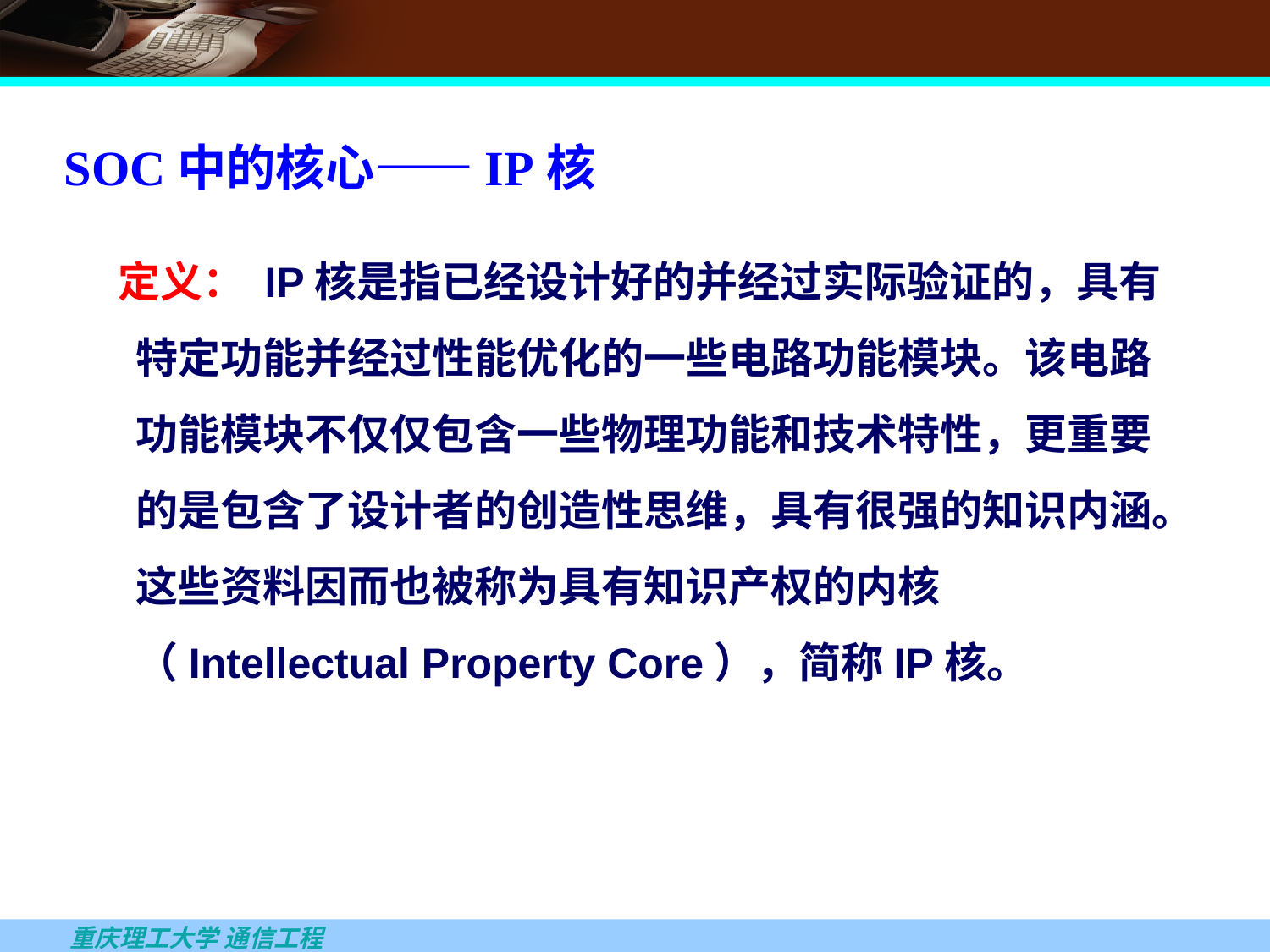

SOC中的核心——IP核
  定义： IP核是指已经设计好的并经过实际验证的，具有特定功能并经过性能优化的一些电路功能模块。该电路功能模块不仅仅包含一些物理功能和技术特性，更重要的是包含了设计者的创造性思维，具有很强的知识内涵。这些资料因而也被称为具有知识产权的内核（Intellectual Property Core），简称IP核。